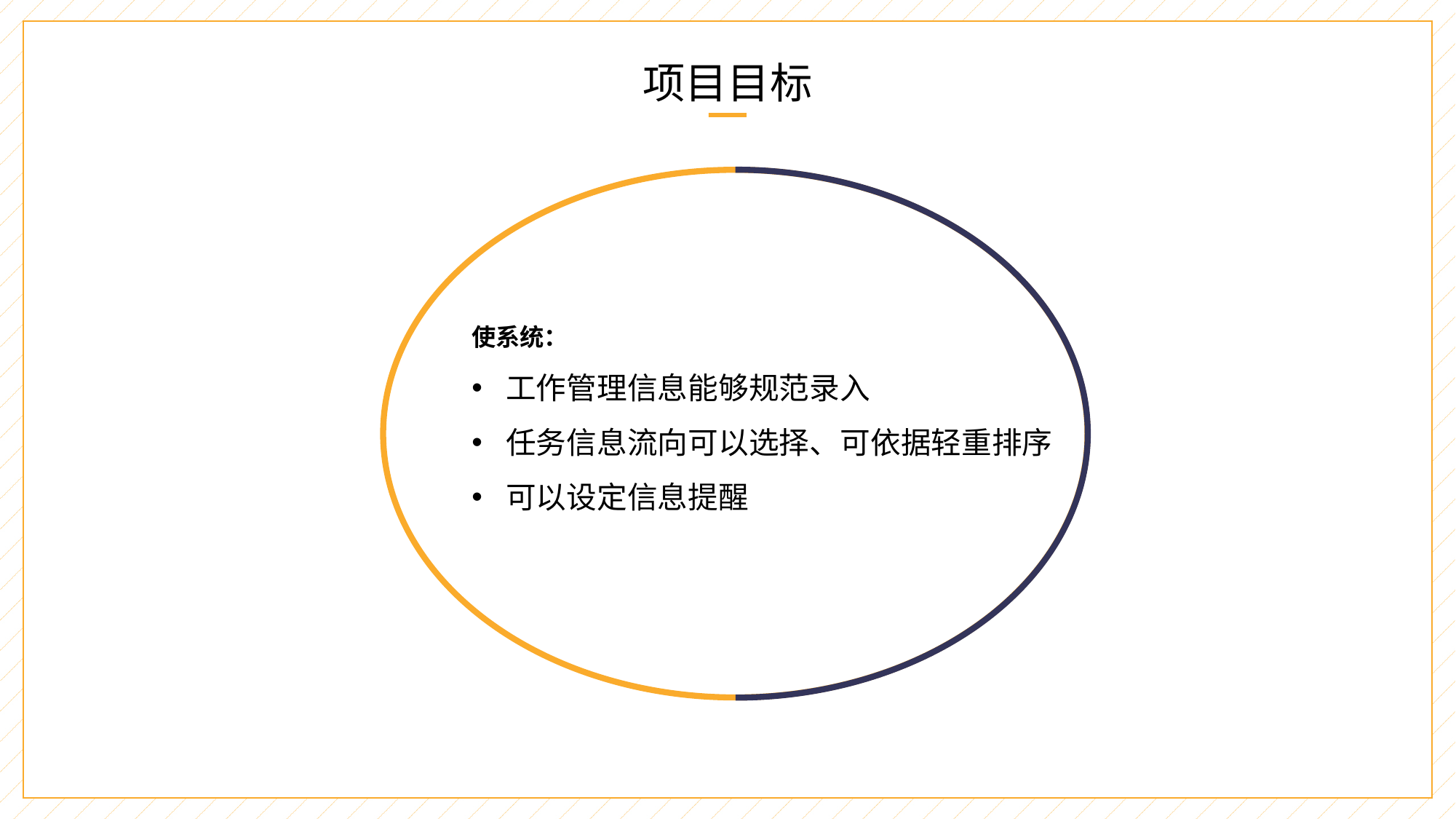

项目目标

使系统：
工作管理信息能够规范录入
任务信息流向可以选择、可依据轻重排序
可以设定信息提醒